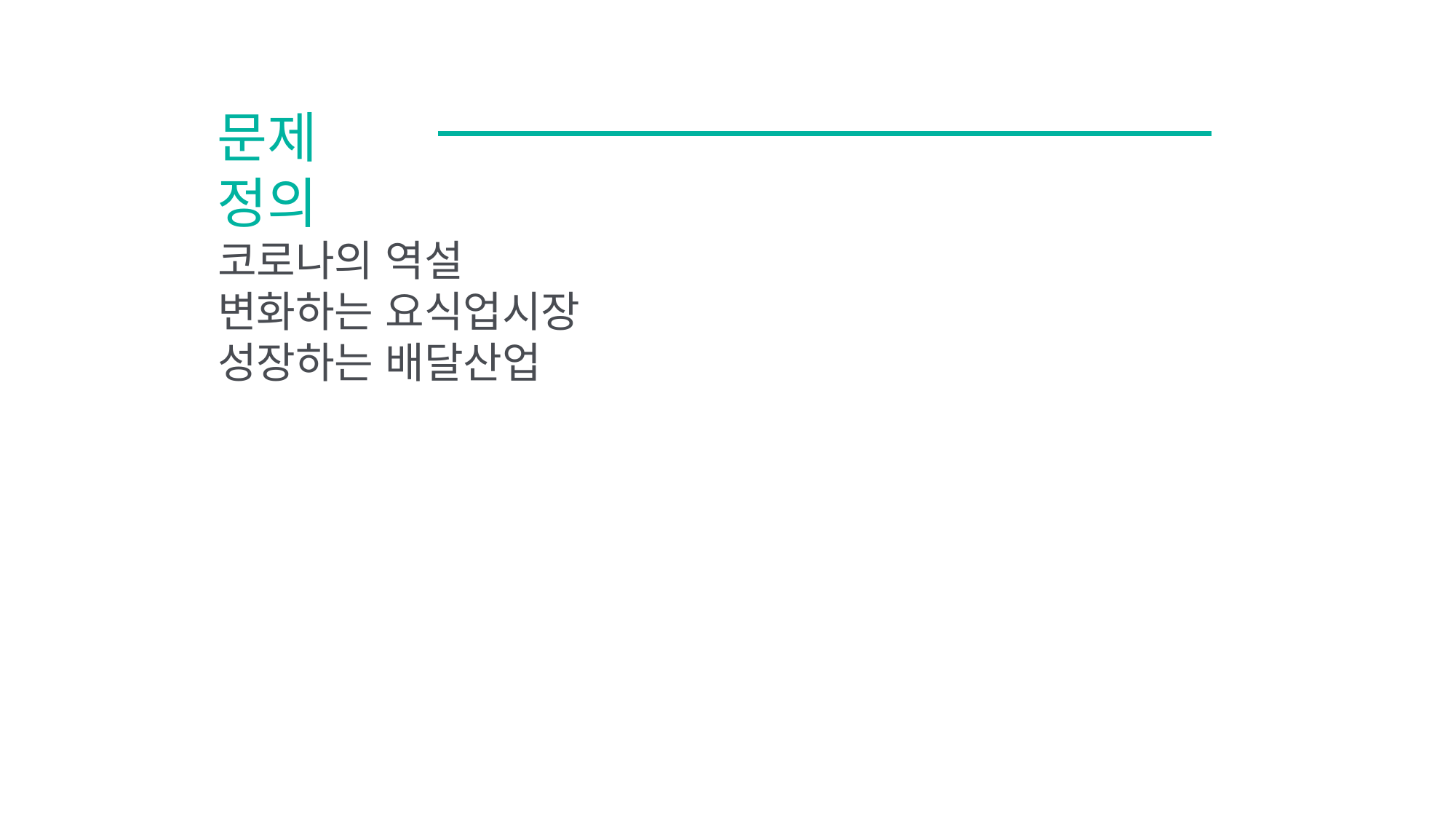

문제 정의
코로나의 역설
변화하는 요식업시장
성장하는 배달산업